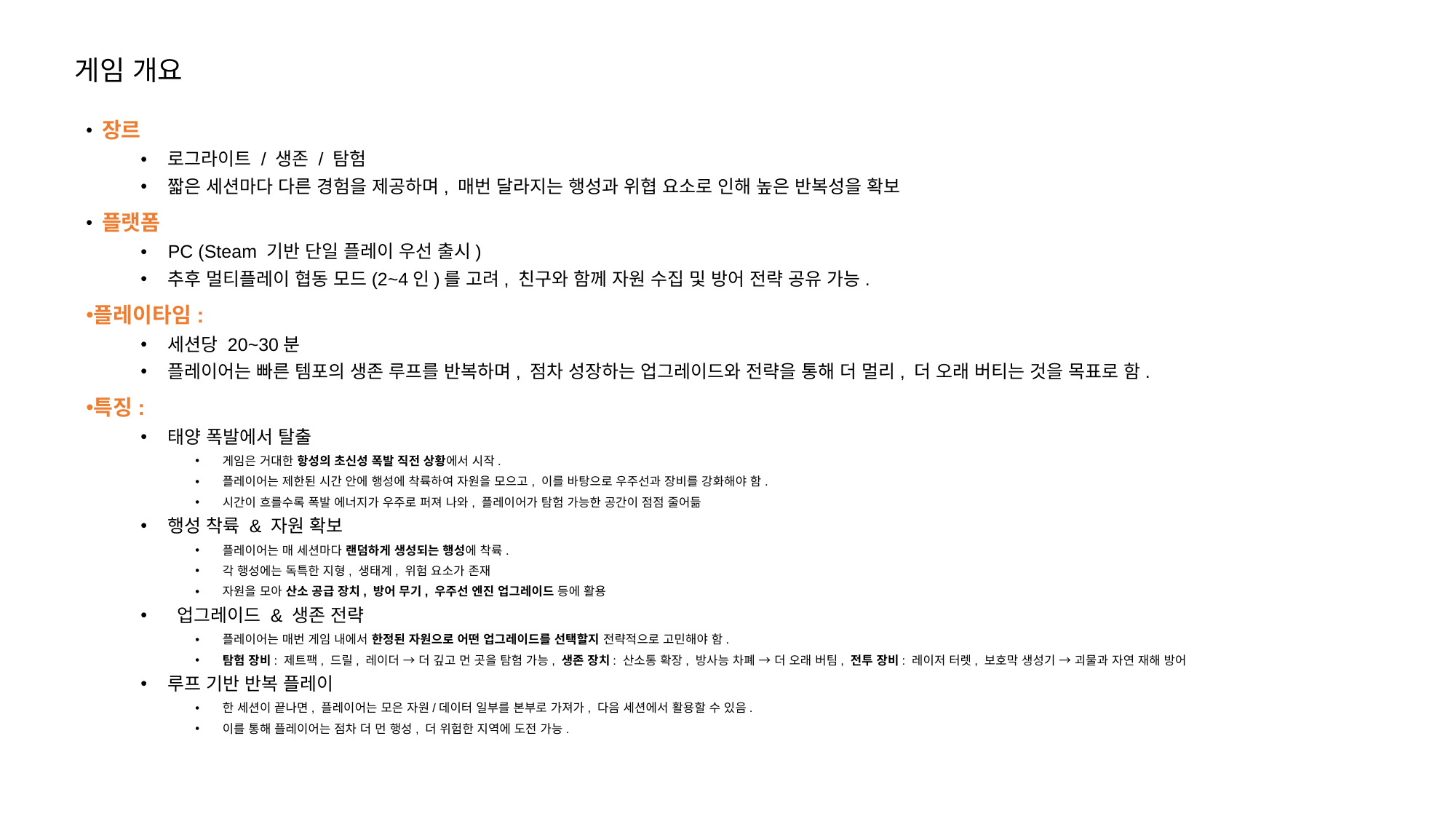

게임 개요
 장르
로그라이트 / 생존 / 탐험
짧은 세션마다 다른 경험을 제공하며, 매번 달라지는 행성과 위협 요소로 인해 높은 반복성을 확보
 플랫폼
PC (Steam 기반 단일 플레이 우선 출시)
추후 멀티플레이 협동 모드(2~4인)를 고려, 친구와 함께 자원 수집 및 방어 전략 공유 가능.
플레이타임:
세션당 20~30분
플레이어는 빠른 템포의 생존 루프를 반복하며, 점차 성장하는 업그레이드와 전략을 통해 더 멀리, 더 오래 버티는 것을 목표로 함.
특징:
태양 폭발에서 탈출
게임은 거대한 항성의 초신성 폭발 직전 상황에서 시작.
플레이어는 제한된 시간 안에 행성에 착륙하여 자원을 모으고, 이를 바탕으로 우주선과 장비를 강화해야 함.
시간이 흐를수록 폭발 에너지가 우주로 퍼져 나와, 플레이어가 탐험 가능한 공간이 점점 줄어듦
행성 착륙 & 자원 확보
플레이어는 매 세션마다 랜덤하게 생성되는 행성에 착륙.
각 행성에는 독특한 지형, 생태계, 위험 요소가 존재
자원을 모아 산소 공급 장치, 방어 무기, 우주선 엔진 업그레이드 등에 활용
 업그레이드 & 생존 전략
플레이어는 매번 게임 내에서 한정된 자원으로 어떤 업그레이드를 선택할지 전략적으로 고민해야 함.
탐험 장비: 제트팩, 드릴, 레이더 → 더 깊고 먼 곳을 탐험 가능, 생존 장치: 산소통 확장, 방사능 차폐 → 더 오래 버팀, 전투 장비: 레이저 터렛, 보호막 생성기 → 괴물과 자연 재해 방어
루프 기반 반복 플레이
한 세션이 끝나면, 플레이어는 모은 자원/데이터 일부를 본부로 가져가, 다음 세션에서 활용할 수 있음.
이를 통해 플레이어는 점차 더 먼 행성, 더 위험한 지역에 도전 가능.